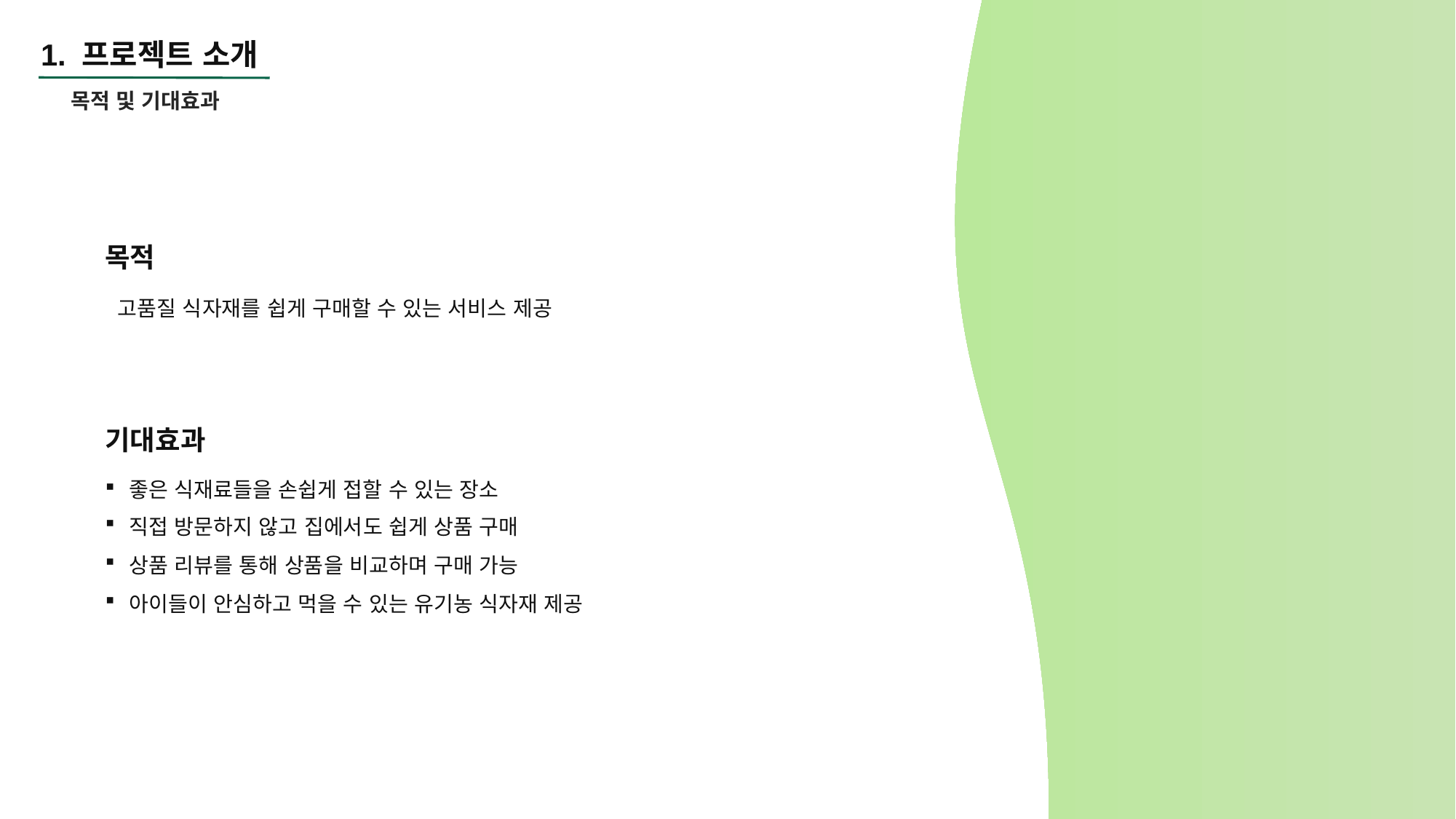

1. 프로젝트 소개
목적 및 기대효과

목적
 고품질 식자재를 쉽게 구매할 수 있는 서비스 제공
기대효과
좋은 식재료들을 손쉽게 접할 수 있는 장소
직접 방문하지 않고 집에서도 쉽게 상품 구매
상품 리뷰를 통해 상품을 비교하며 구매 가능
아이들이 안심하고 먹을 수 있는 유기농 식자재 제공